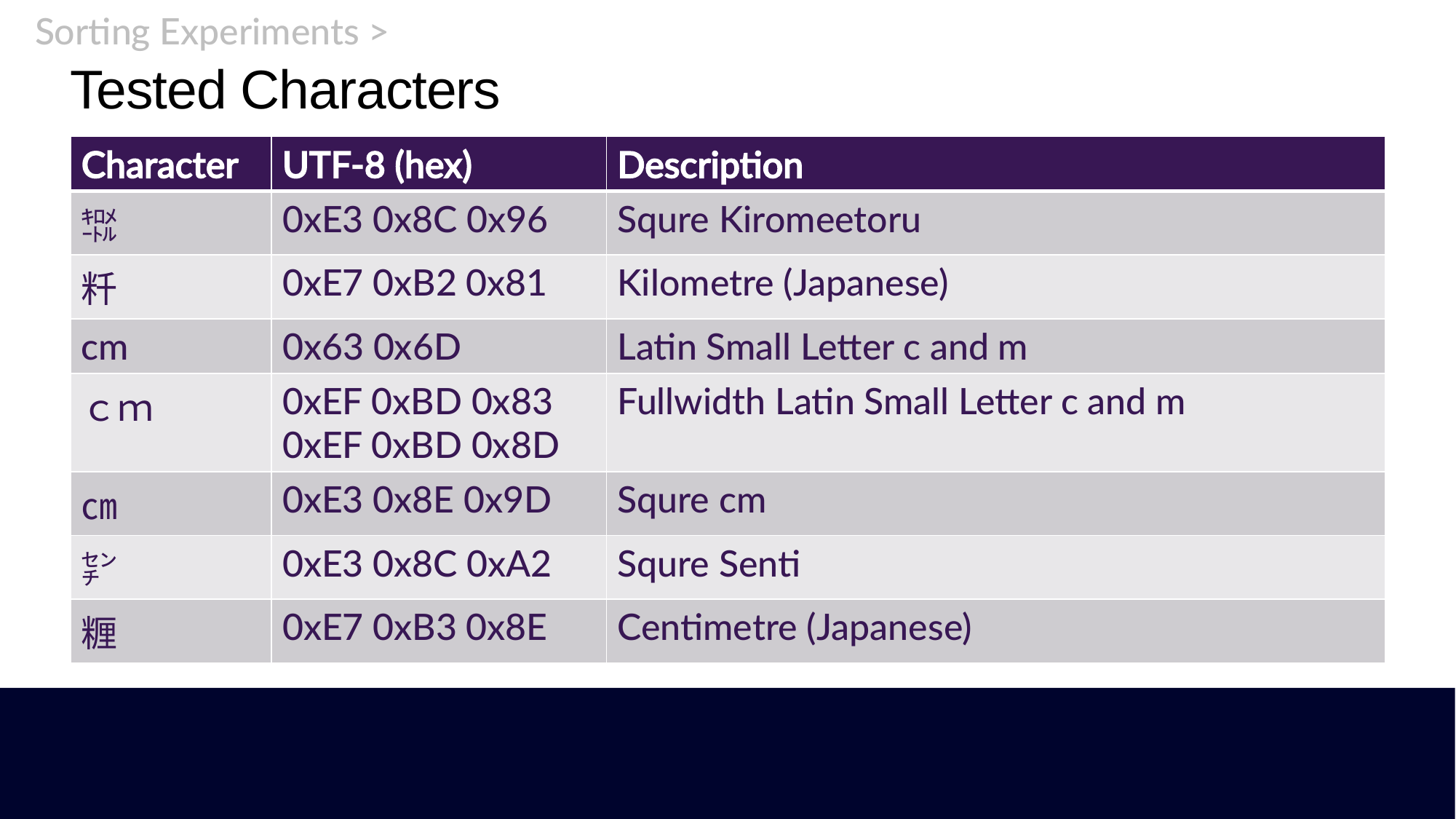

Sorting Experiments >
# Tested Characters
| Character | UTF-8 (hex) | Description |
| --- | --- | --- |
| ㌖ | 0xE3 0x8C 0x96 | Squre Kiromeetoru |
| 粁 | 0xE7 0xB2 0x81 | Kilometre (Japanese) |
| cm | 0x63 0x6D | Latin Small Letter c and m |
| ｃｍ | 0xEF 0xBD 0x83 0xEF 0xBD 0x8D | Fullwidth Latin Small Letter c and m |
| ㎝ | 0xE3 0x8E 0x9D | Squre cm |
| ㌢ | 0xE3 0x8C 0xA2 | Squre Senti |
| 糎 | 0xE7 0xB3 0x8E | Centimetre (Japanese) |